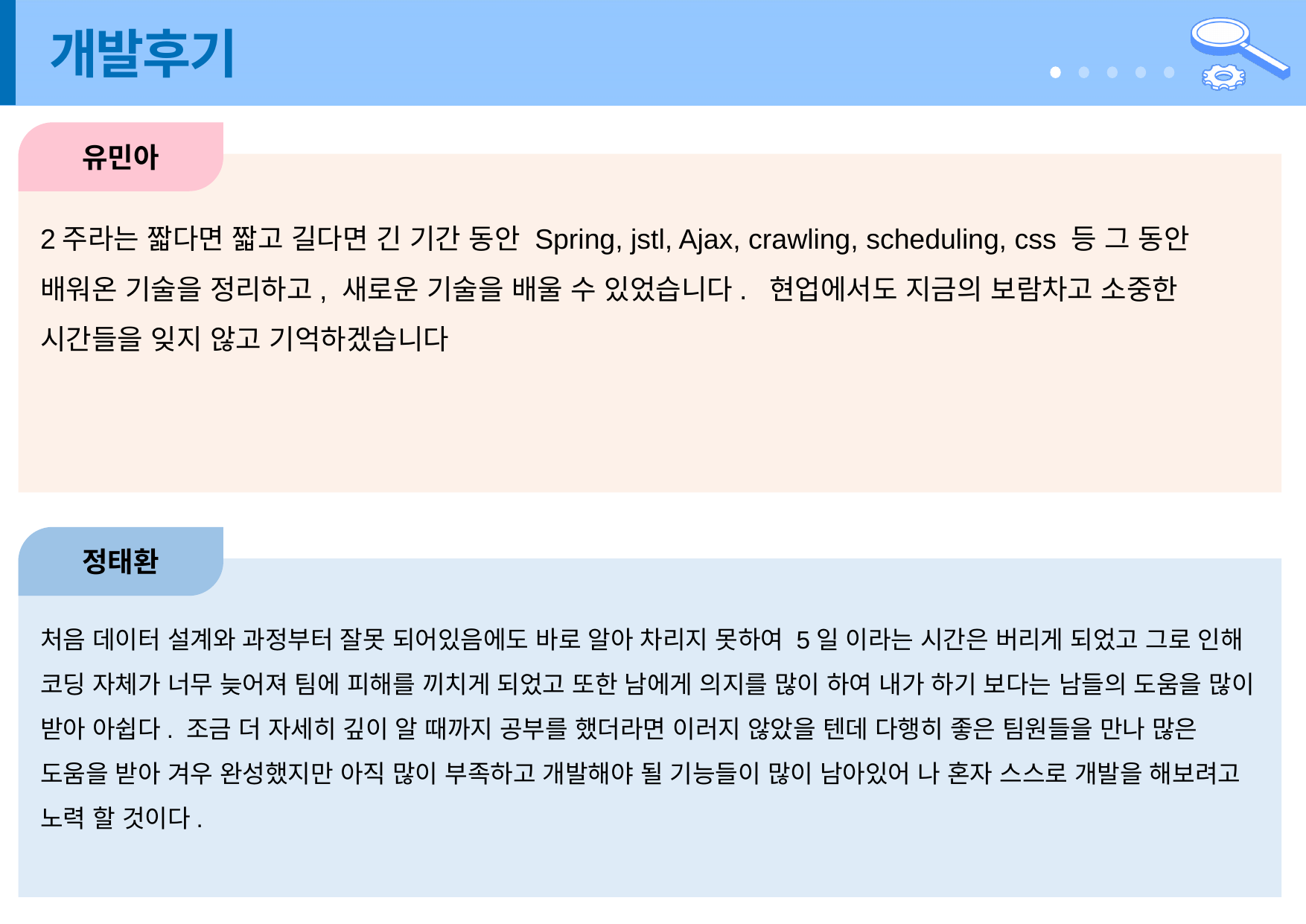

# 개발후기
유민아

2주라는 짧다면 짧고 길다면 긴 기간 동안 Spring, jstl, Ajax, crawling, scheduling, css 등 그 동안 배워온 기술을 정리하고, 새로운 기술을 배울 수 있었습니다.  현업에서도 지금의 보람차고 소중한 시간들을 잊지 않고 기억하겠습니다
정태환

처음 데이터 설계와 과정부터 잘못 되어있음에도 바로 알아 차리지 못하여 5일 이라는 시간은 버리게 되었고 그로 인해 코딩 자체가 너무 늦어져 팀에 피해를 끼치게 되었고 또한 남에게 의지를 많이 하여 내가 하기 보다는 남들의 도움을 많이 받아 아쉽다. 조금 더 자세히 깊이 알 때까지 공부를 했더라면 이러지 않았을 텐데 다행히 좋은 팀원들을 만나 많은 도움을 받아 겨우 완성했지만 아직 많이 부족하고 개발해야 될 기능들이 많이 남아있어 나 혼자 스스로 개발을 해보려고 노력 할 것이다.